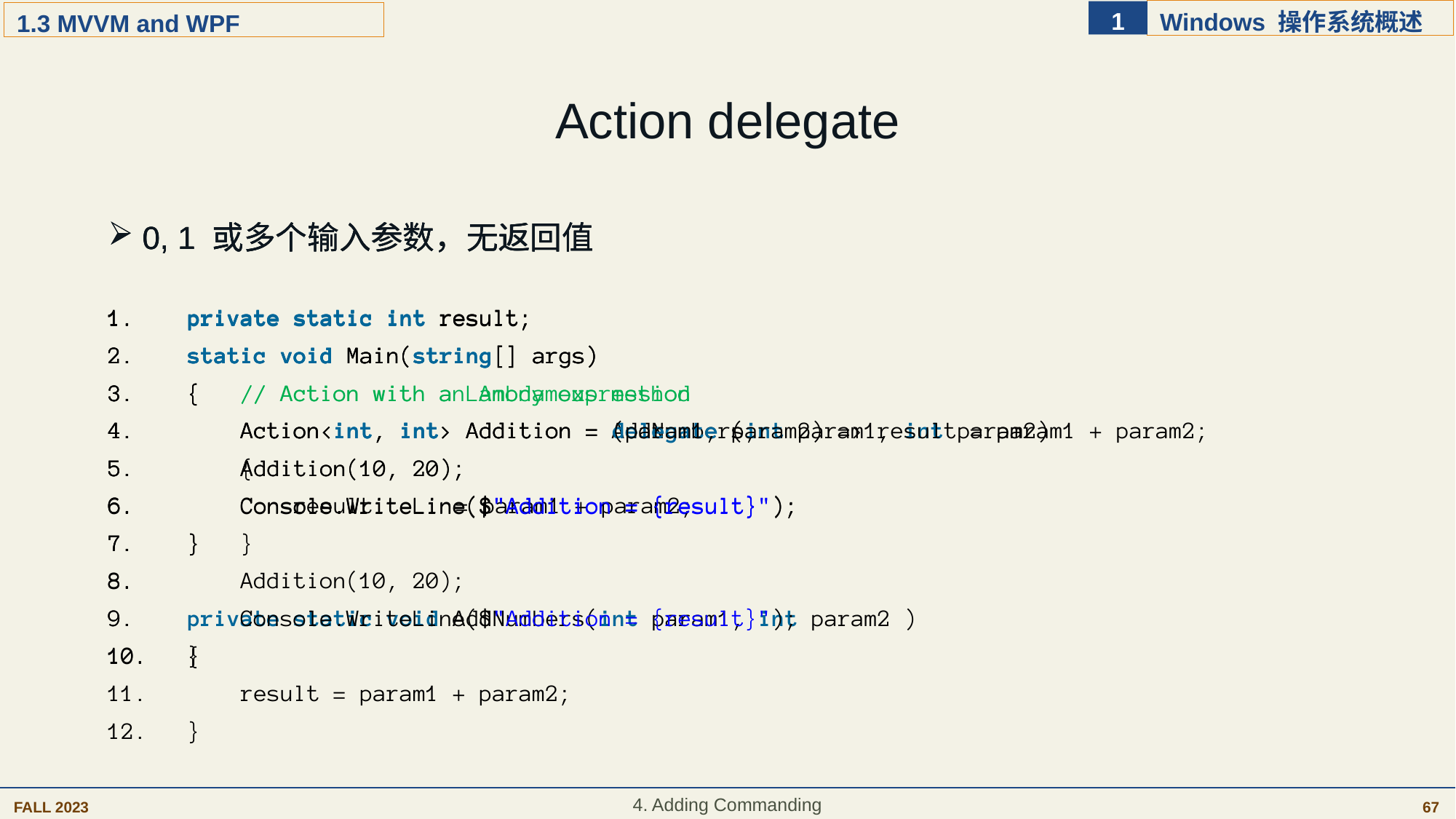

Action delegate
 0, 1 或多个输入参数，无返回值

    private static int result;
    static void Main(string[] args)
    {   // Action with a Lambda expression
        Action<int, int> Addition = (param1, param2) => result = param1 + param2;
        Addition(10, 20);
        Console.WriteLine($"Addition = {result}");
    }
 0, 1 或多个输入参数，无返回值

    private static int result;
    static void Main(string[] args)
    {   // Action with an Anonymous method
        Action<int, int> Addition = delegate (int param1, int param2)
        {
            result	= param1 + param2;
        }
        Addition(10, 20);
        Console.WriteLine($"Addition = {result}");
   }
 0, 1 或多个输入参数，无返回值

    private static int result;
    static void Main(string[] args)
    {
        Action<int, int> Addition = AddNumbers;
        Addition(10, 20);
        Console.WriteLine($"Addition = {result}");
    }

    private static void AddNumbers(int param1, int param2 )
   {
       result = param1 + param2;
   }

4. Adding Commanding